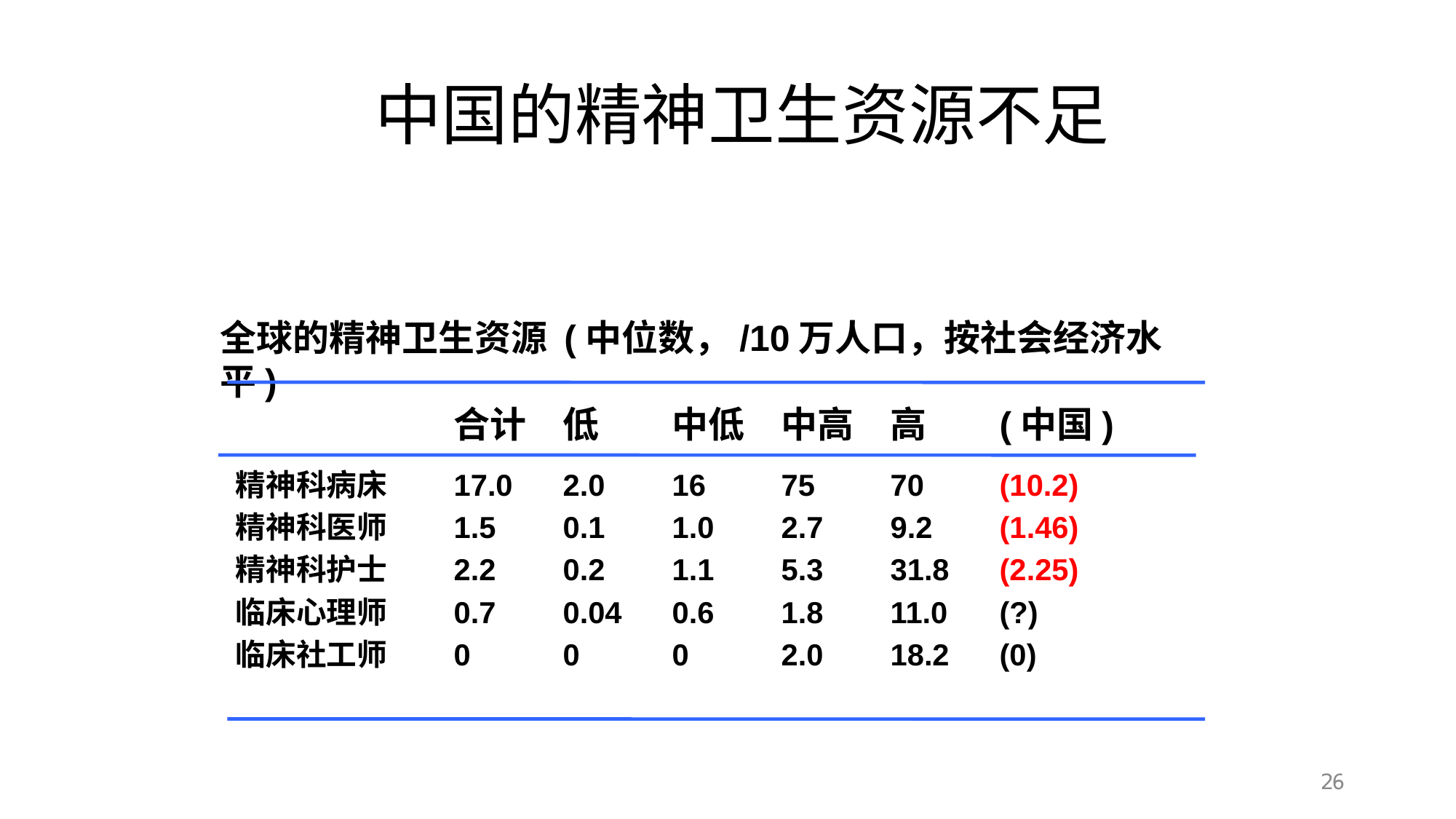

# 中国的精神卫生资源不足
全球的精神卫生资源 (中位数，/10万人口，按社会经济水平)

		合计	低	中低	中高	高	(中国)
精神科病床	17.0	2.0	16	75	70	(10.2)
精神科医师	1.5	0.1	1.0	2.7	9.2	(1.46)
精神科护士	2.2	0.2	1.1	5.3	31.8	(2.25)
临床心理师	0.7	0.04	0.6	1.8 	11.0	(?)
临床社工师	0	0	0	2.0	18.2	(0)

26